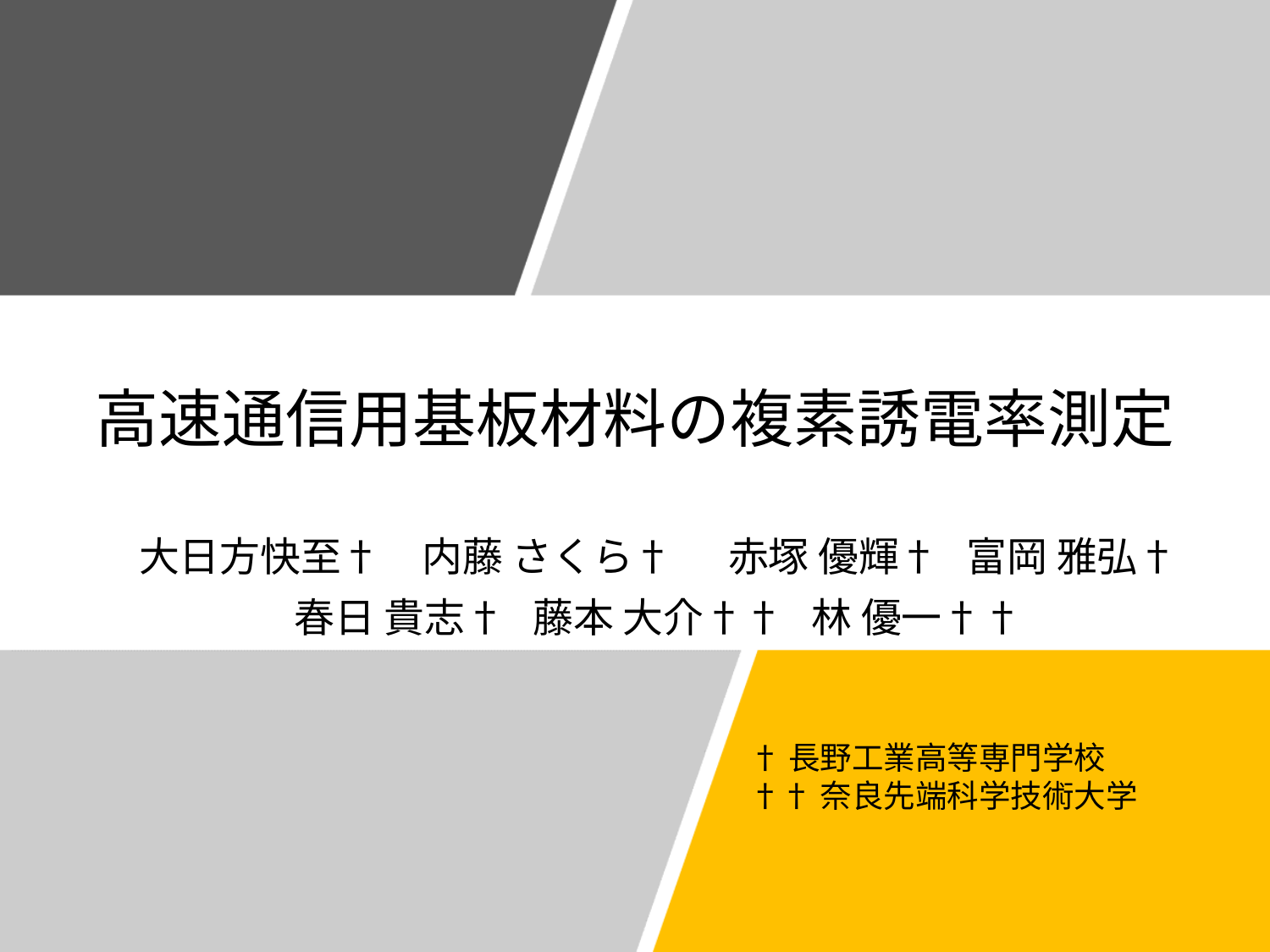

高速通信用基板材料の複素誘電率測定
大日方快至†　内藤 さくら†      赤塚 優輝†   富岡 雅弘†
春日 貴志†   藤本 大介††   林 優一††

†長野工業高等専門学校
††奈良先端科学技術大学